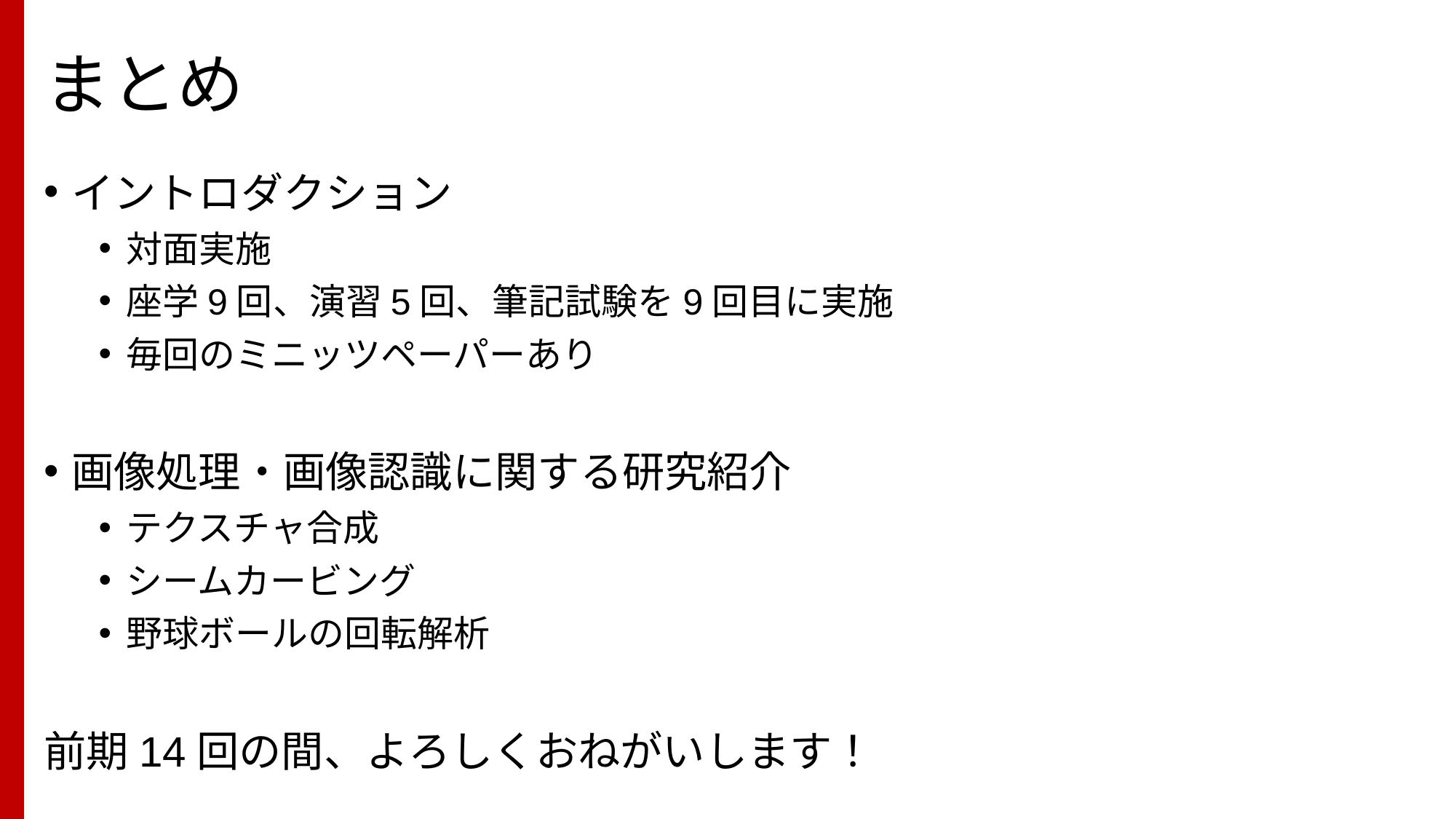

# まとめ
イントロダクション
対面実施
座学9回、演習5回、筆記試験を9回目に実施
毎回のミニッツペーパーあり

画像処理・画像認識に関する研究紹介
テクスチャ合成
シームカービング
野球ボールの回転解析

前期14回の間、よろしくおねがいします！